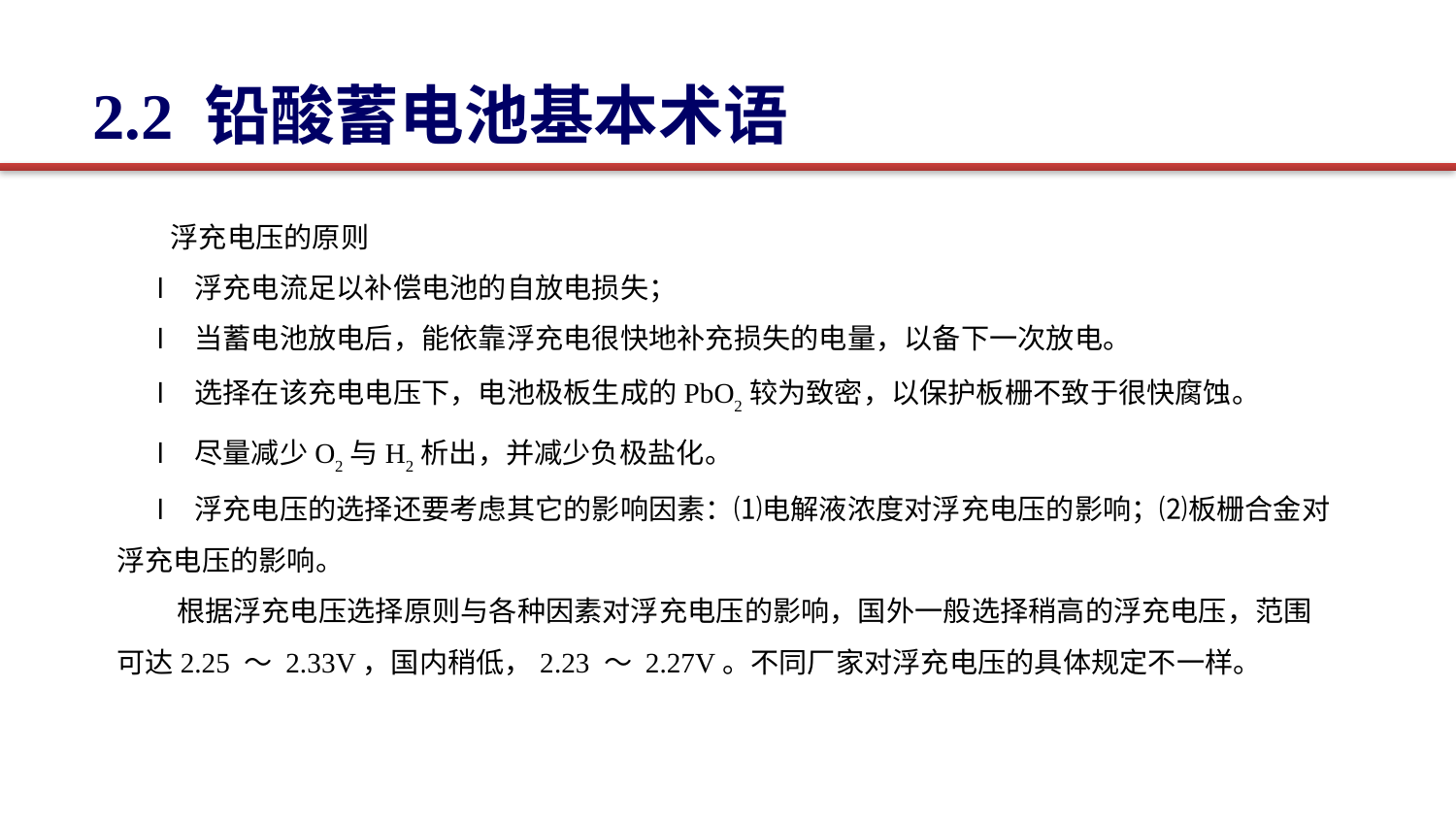

2.2 铅酸蓄电池基本术语

 浮充电压的原则
l   浮充电流足以补偿电池的自放电损失；
l   当蓄电池放电后，能依靠浮充电很快地补充损失的电量，以备下一次放电。
l   选择在该充电电压下，电池极板生成的PbO2较为致密，以保护板栅不致于很快腐蚀。
l   尽量减少O2与H2析出，并减少负极盐化。
l   浮充电压的选择还要考虑其它的影响因素：⑴电解液浓度对浮充电压的影响；⑵板栅合金对浮充电压的影响。
  根据浮充电压选择原则与各种因素对浮充电压的影响，国外一般选择稍高的浮充电压，范围可达2.25 ～ 2.33V，国内稍低，2.23 ～ 2.27V。不同厂家对浮充电压的具体规定不一样。